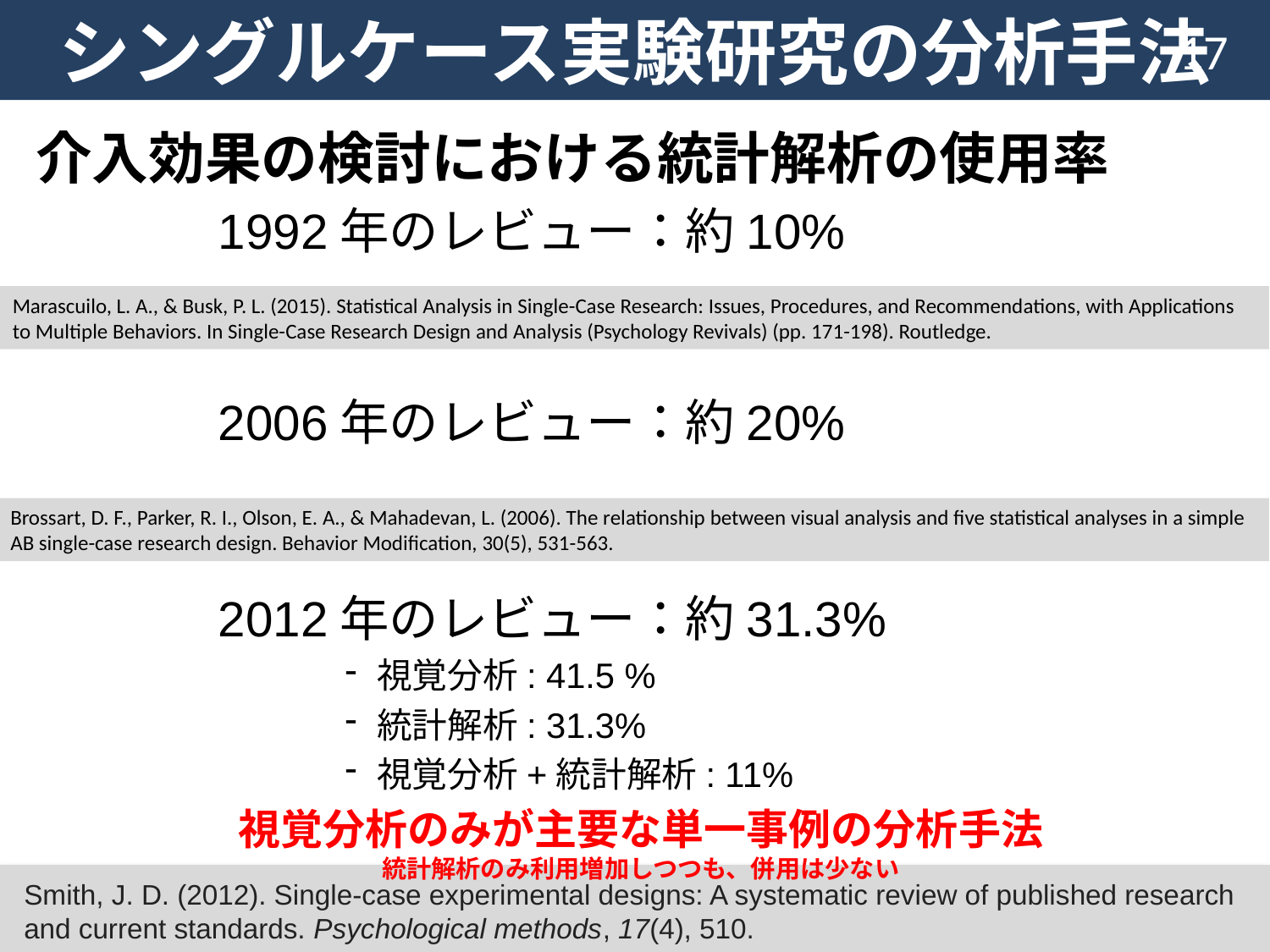

# シングルケース実験研究の分析手法
17
介入効果の検討における統計解析の使用率
	1992年のレビュー：約10%

	2006年のレビュー：約20%

	2012年のレビュー：約31.3%
視覚分析: 41.5 %
統計解析: 31.3%
視覚分析+統計解析: 11%
視覚分析のみが主要な単一事例の分析手法
統計解析のみ利用増加しつつも、併用は少ない

Marascuilo, L. A., & Busk, P. L. (2015). Statistical Analysis in Single-Case Research: Issues, Procedures, and Recommendations, with Applications to Multiple Behaviors. In Single-Case Research Design and Analysis (Psychology Revivals) (pp. 171-198). Routledge.
Brossart, D. F., Parker, R. I., Olson, E. A., & Mahadevan, L. (2006). The relationship between visual analysis and five statistical analyses in a simple AB single-case research design. Behavior Modification, 30(5), 531-563.
Smith, J. D. (2012). Single-case experimental designs: A systematic review of published research and current standards. Psychological methods, 17(4), 510.